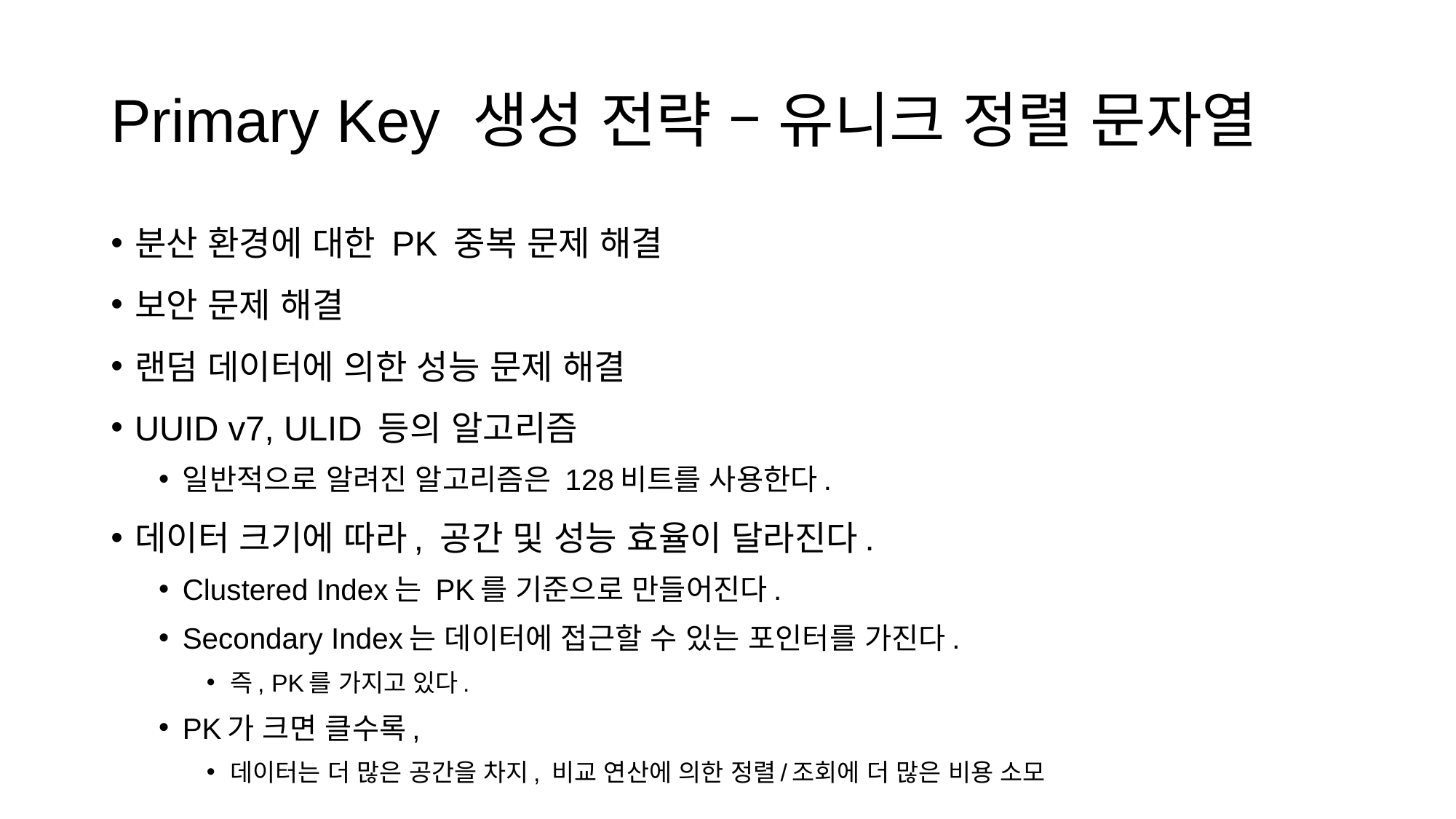

# Primary Key 생성 전략 – 유니크 정렬 문자열
분산 환경에 대한 PK 중복 문제 해결
보안 문제 해결
랜덤 데이터에 의한 성능 문제 해결
UUID v7, ULID 등의 알고리즘
일반적으로 알려진 알고리즘은 128비트를 사용한다.
데이터 크기에 따라, 공간 및 성능 효율이 달라진다.
Clustered Index는 PK를 기준으로 만들어진다.
Secondary Index는 데이터에 접근할 수 있는 포인터를 가진다.
즉, PK를 가지고 있다.
PK가 크면 클수록,
데이터는 더 많은 공간을 차지, 비교 연산에 의한 정렬/조회에 더 많은 비용 소모